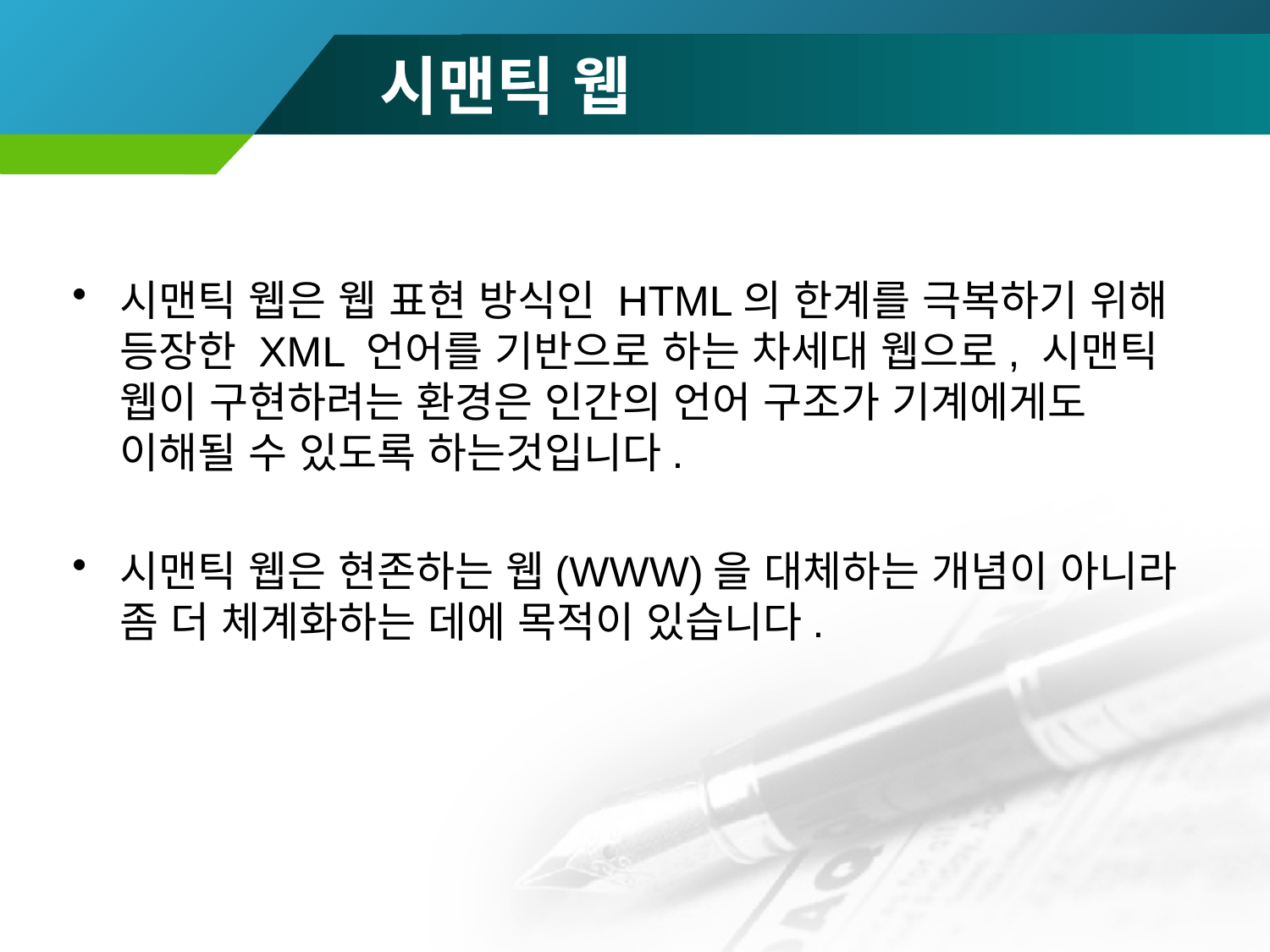

# 시맨틱 웹
시맨틱 웹은 웹 표현 방식인 HTML의 한계를 극복하기 위해 등장한 XML 언어를 기반으로 하는 차세대 웹으로, 시맨틱 웹이 구현하려는 환경은 인간의 언어 구조가 기계에게도 이해될 수 있도록 하는것입니다.

시맨틱 웹은 현존하는 웹(WWW)을 대체하는 개념이 아니라 좀 더 체계화하는 데에 목적이 있습니다.